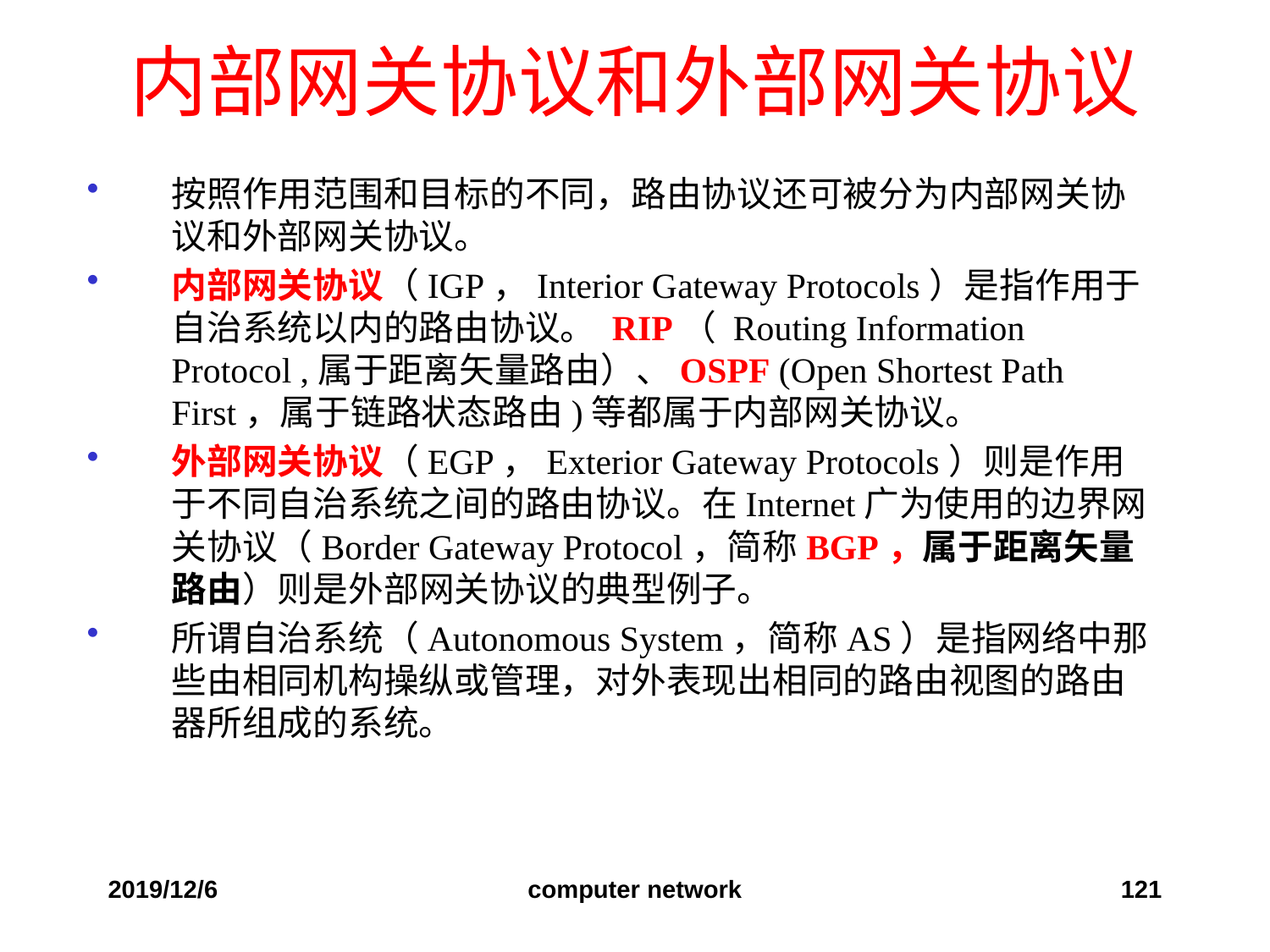

# 内部网关协议和外部网关协议
按照作用范围和目标的不同，路由协议还可被分为内部网关协议和外部网关协议。
内部网关协议（IGP，Interior Gateway Protocols）是指作用于自治系统以内的路由协议。 RIP（ Routing Information Protocol ,属于距离矢量路由）、OSPF (Open Shortest Path First，属于链路状态路由)等都属于内部网关协议。
外部网关协议（EGP，Exterior Gateway Protocols）则是作用于不同自治系统之间的路由协议。在Internet广为使用的边界网关协议（Border Gateway Protocol，简称BGP，属于距离矢量路由）则是外部网关协议的典型例子。
所谓自治系统（Autonomous System，简称AS）是指网络中那些由相同机构操纵或管理，对外表现出相同的路由视图的路由器所组成的系统。
2019/12/6
computer network
121